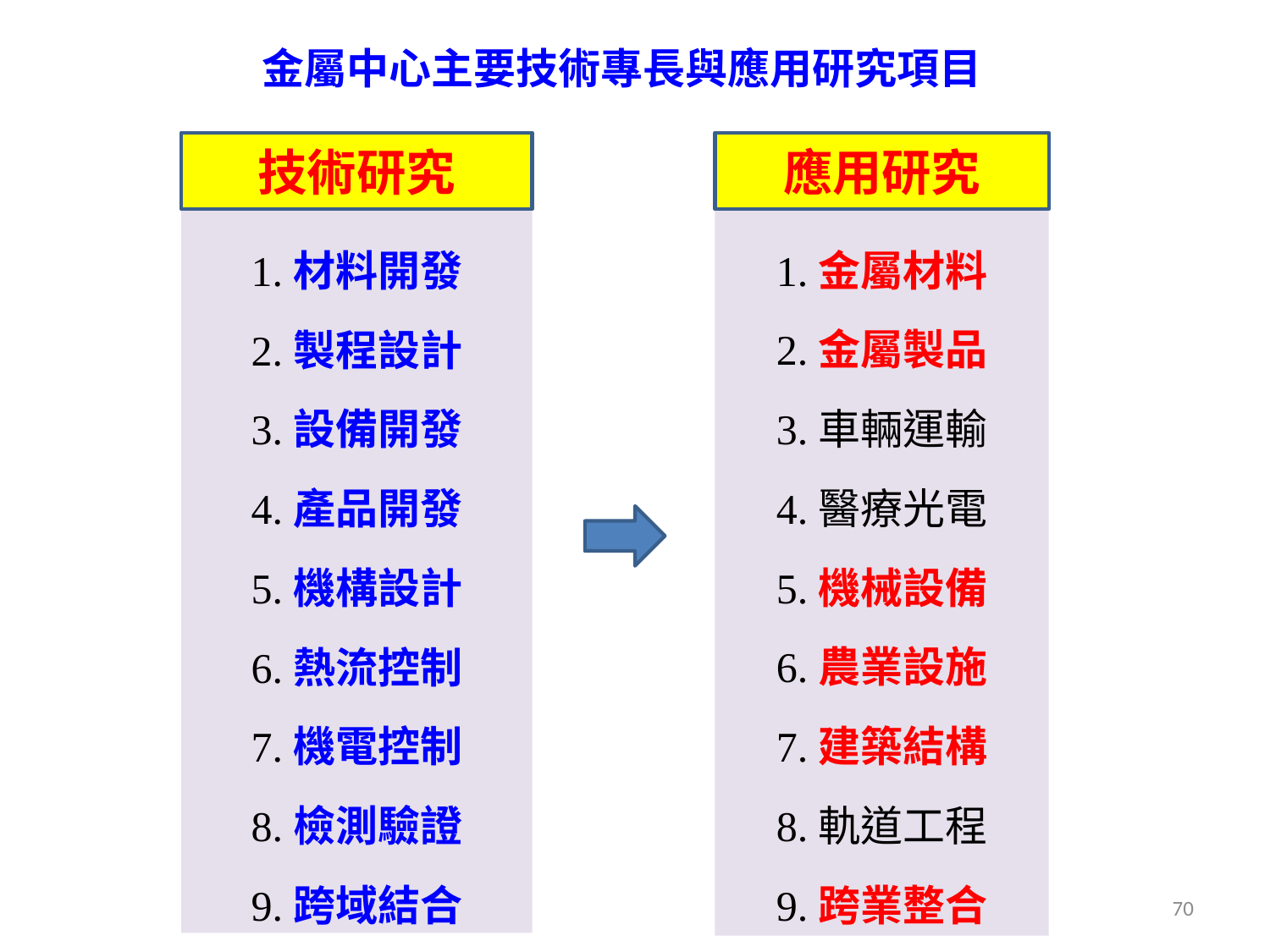

# 金屬中心主要技術專長與應用研究項目
技術研究
應用研究
1.材料開發
2.製程設計
3.設備開發
4.產品開發
5.機構設計
6.熱流控制
7.機電控制
8.檢測驗證
9.跨域結合
1.金屬材料
2.金屬製品
3.車輛運輸
4.醫療光電
5.機械設備
6.農業設施
7.建築結構
8.軌道工程
9.跨業整合

70